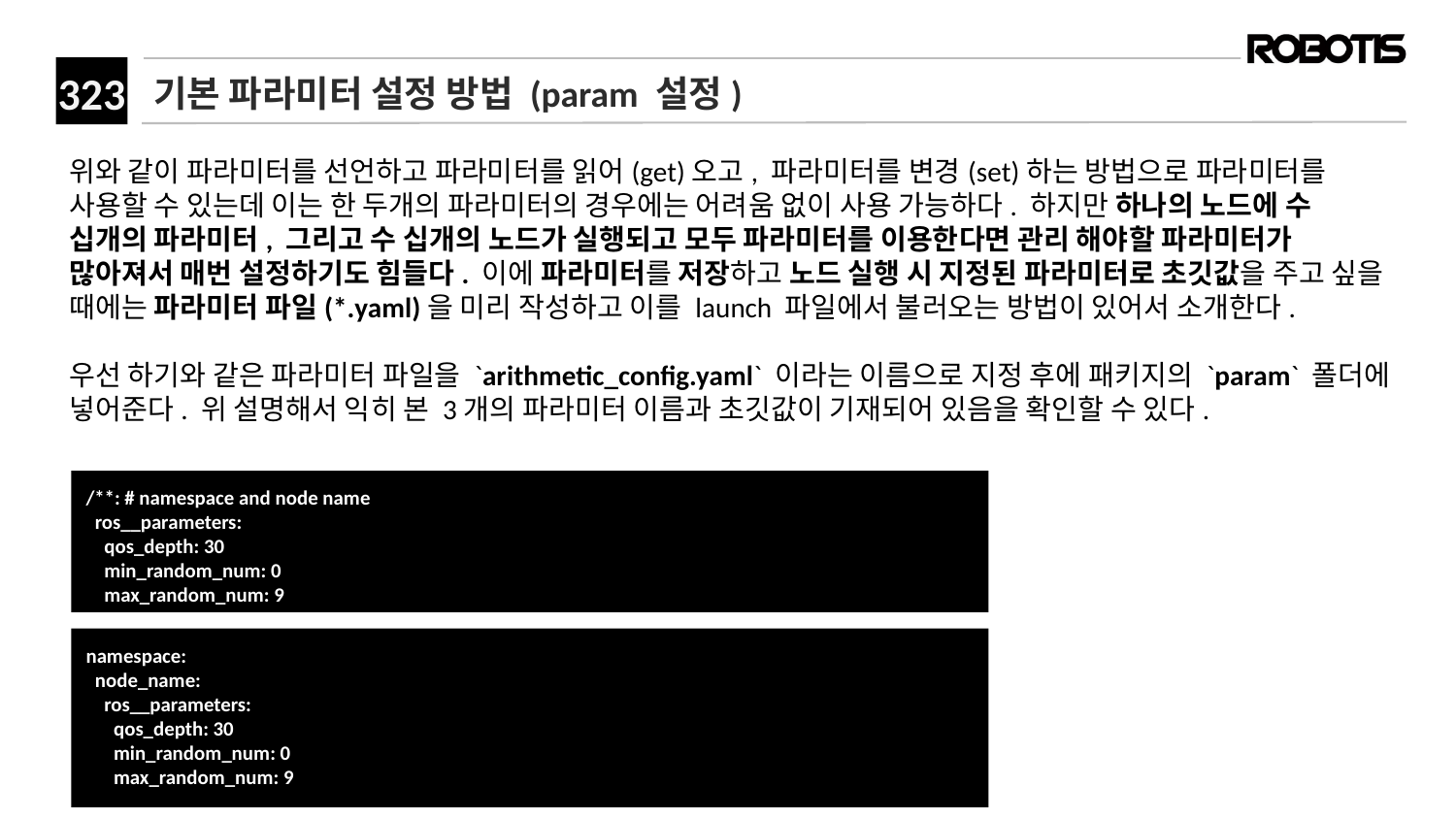

# 기본 파라미터 설정 방법 (param 설정)
위와 같이 파라미터를 선언하고 파라미터를 읽어(get)오고, 파라미터를 변경(set)하는 방법으로 파라미터를 사용할 수 있는데 이는 한 두개의 파라미터의 경우에는 어려움 없이 사용 가능하다. 하지만 하나의 노드에 수 십개의 파라미터, 그리고 수 십개의 노드가 실행되고 모두 파라미터를 이용한다면 관리 해야할 파라미터가 많아져서 매번 설정하기도 힘들다. 이에 파라미터를 저장하고 노드 실행 시 지정된 파라미터로 초깃값을 주고 싶을 때에는 파라미터 파일(*.yaml)을 미리 작성하고 이를 launch 파일에서 불러오는 방법이 있어서 소개한다.

우선 하기와 같은 파라미터 파일을 `arithmetic_config.yaml` 이라는 이름으로 지정 후에 패키지의 `param` 폴더에 넣어준다. 위 설명해서 익히 본 3개의 파라미터 이름과 초깃값이 기재되어 있음을 확인할 수 있다.

/**: # namespace and node name
  ros__parameters:
    qos_depth: 30
    min_random_num: 0
    max_random_num: 9

namespace:
  node_name:
    ros__parameters:
      qos_depth: 30
      min_random_num: 0
      max_random_num: 9